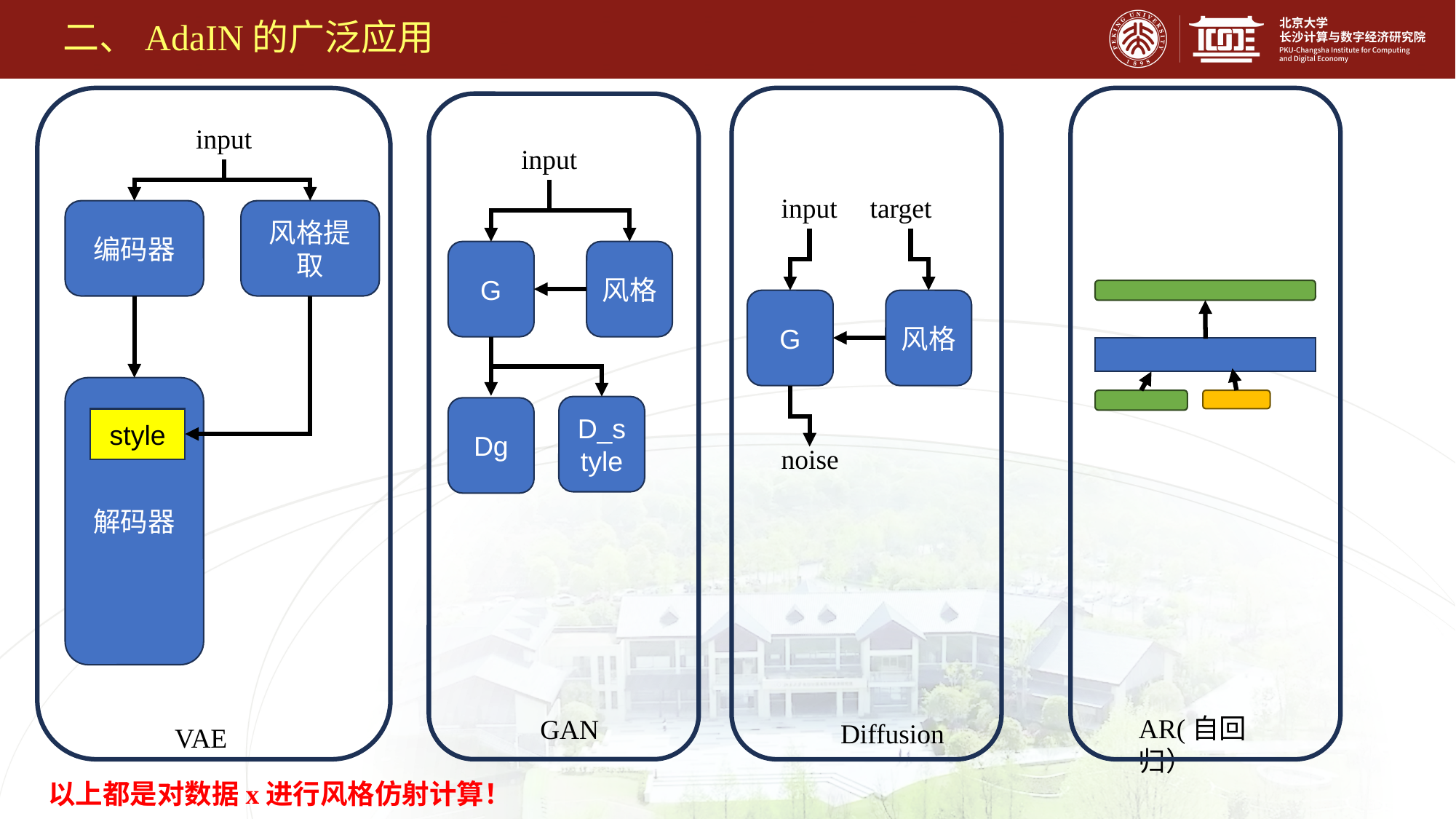

# 二、AdaIN的广泛应用

input
input
input
target
风格提取
编码器
风格
G

风格
G

解码器

D_style
Dg
style
noise
AR(自回归）
GAN
Diffusion
VAE
以上都是对数据x进行风格仿射计算！